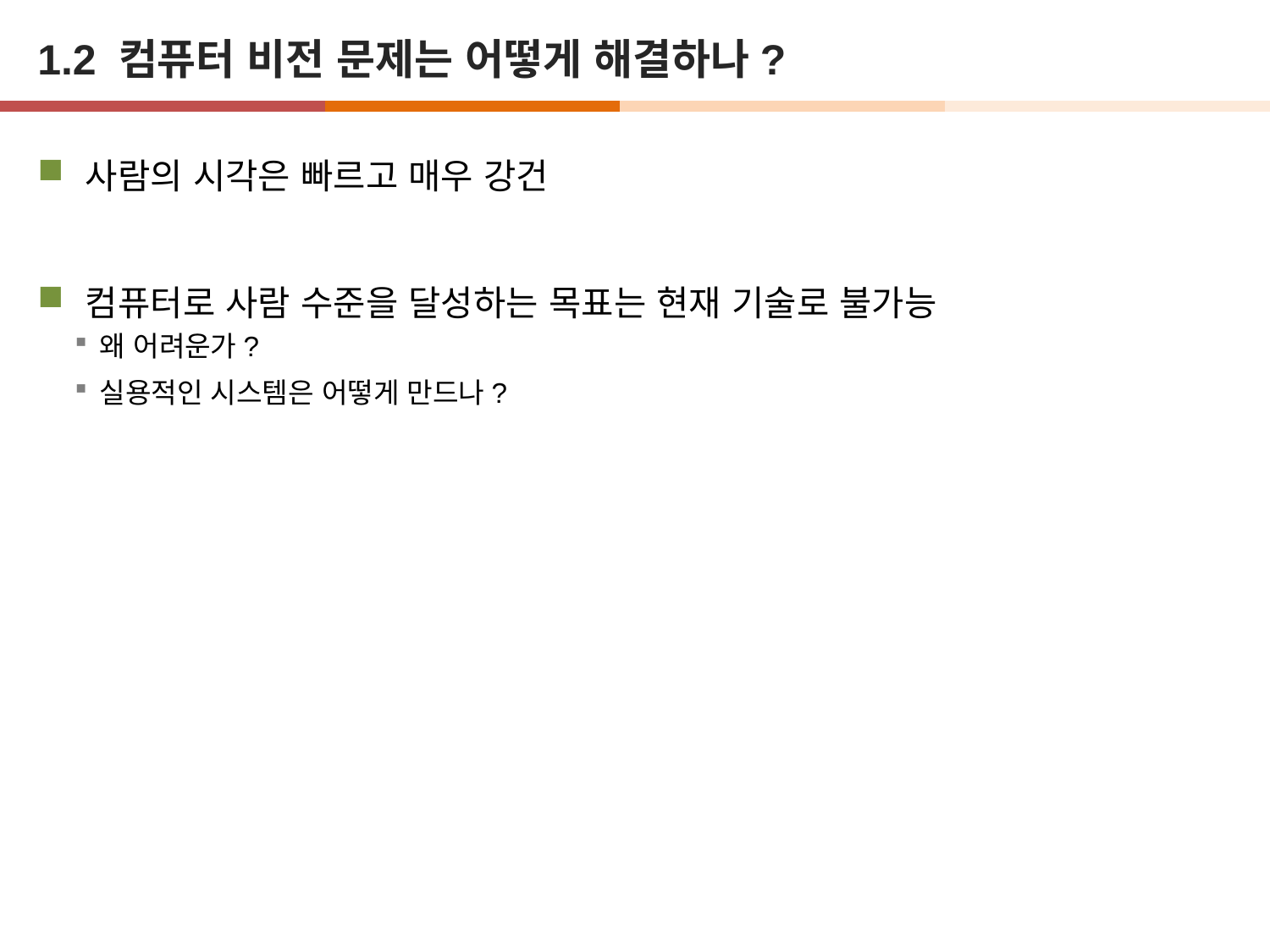

# 1.2 컴퓨터 비전 문제는 어떻게 해결하나?
사람의 시각은 빠르고 매우 강건

컴퓨터로 사람 수준을 달성하는 목표는 현재 기술로 불가능
왜 어려운가?
실용적인 시스템은 어떻게 만드나?